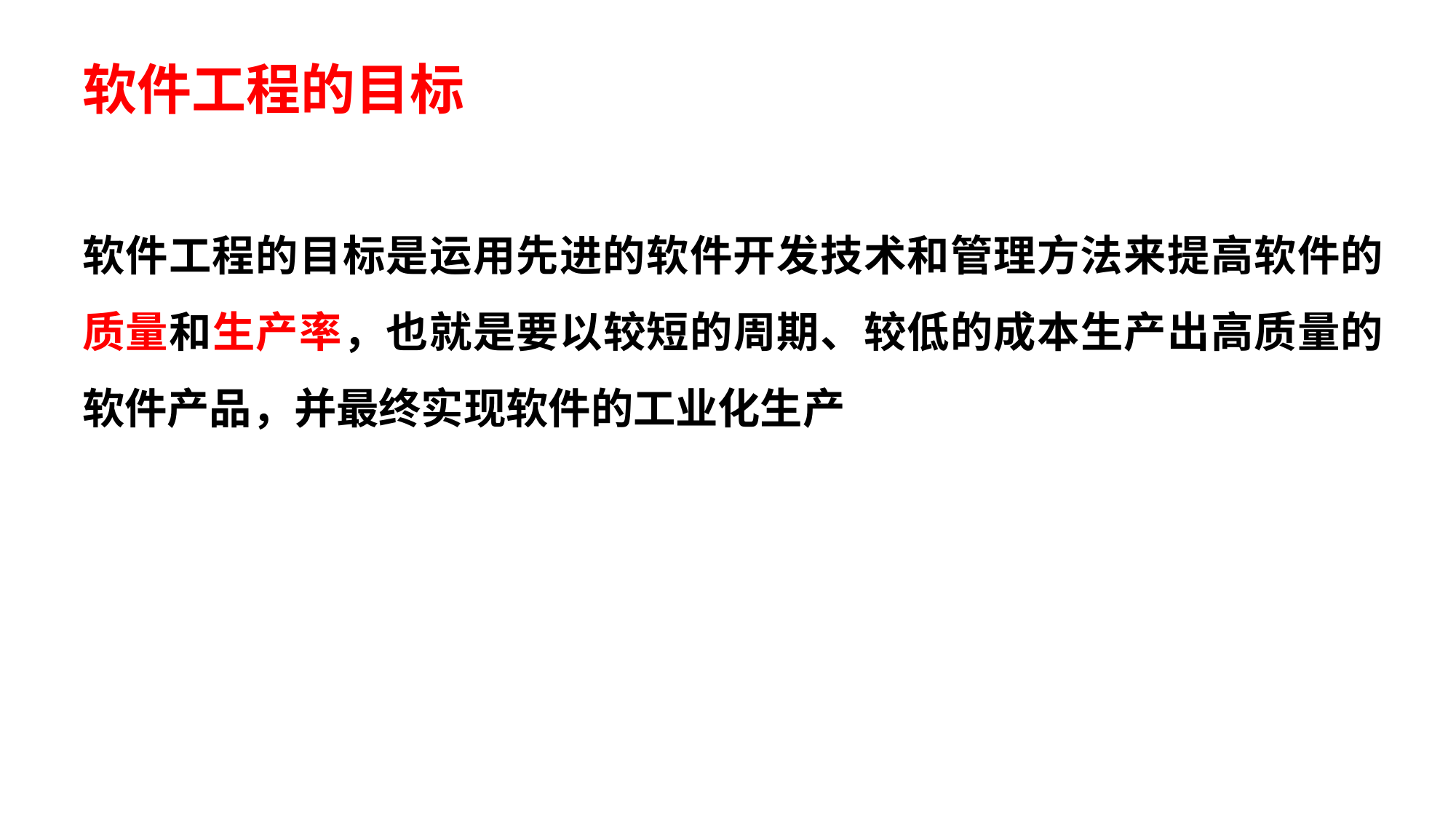

软件工程的目标
软件工程的目标是运用先进的软件开发技术和管理方法来提高软件的质量和生产率，也就是要以较短的周期、较低的成本生产出高质量的软件产品，并最终实现软件的工业化生产